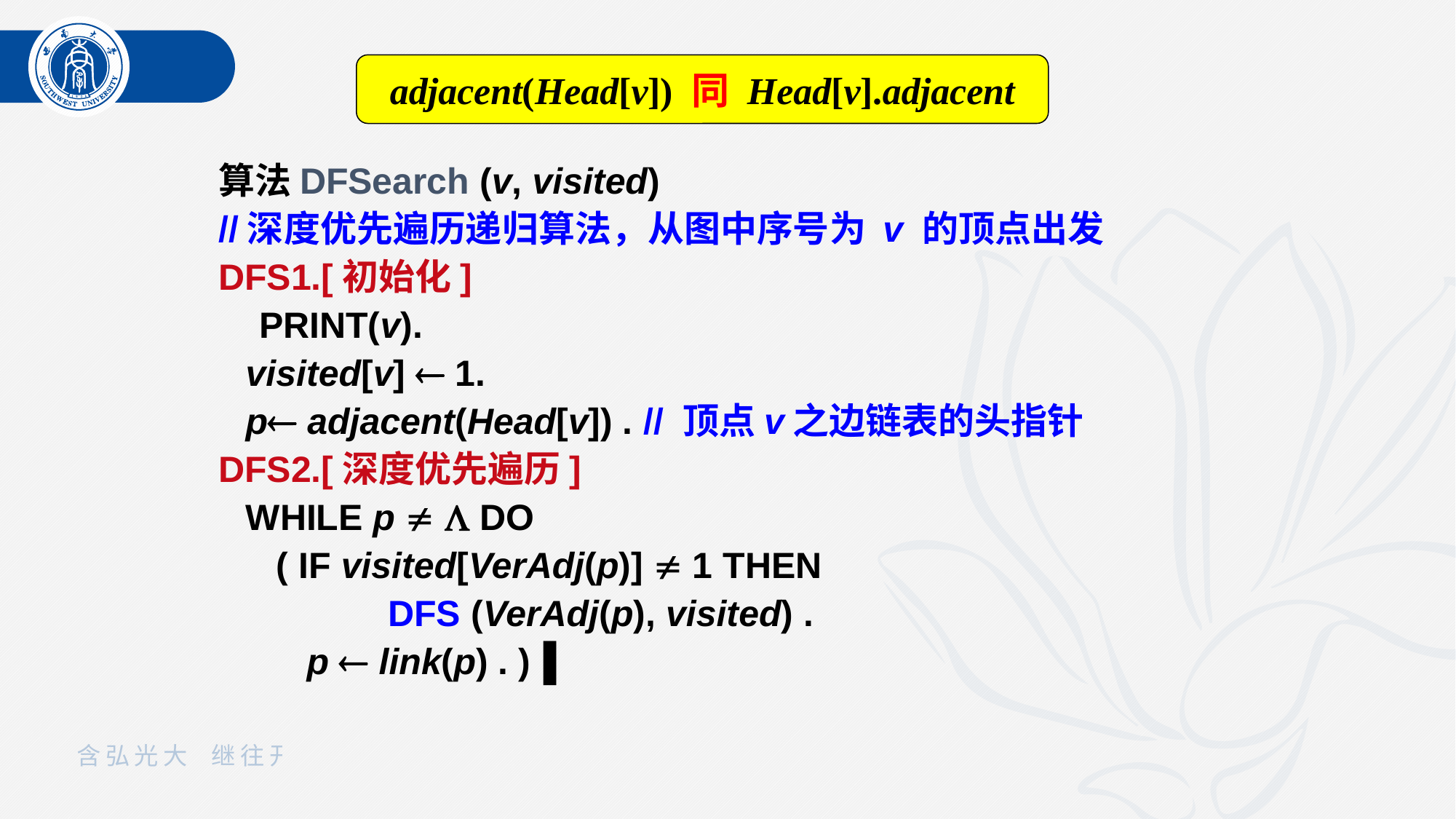

adjacent(Head[v]) 同 Head[v].adjacent
算法DFSearch (v, visited)
//深度优先遍历递归算法，从图中序号为 v 的顶点出发
DFS1.[初始化]
    PRINT(v).
	visited[v] ← 1.
  	p← adjacent(Head[v]) . // 顶点v之边链表的头指针
DFS2.[深度优先遍历]
	WHILE p ≠ Λ DO
	   ( IF visited[VerAdj(p)] ≠ 1 THEN
　　	   DFS (VerAdj(p), visited) .
 	      p ← link(p) . )▐